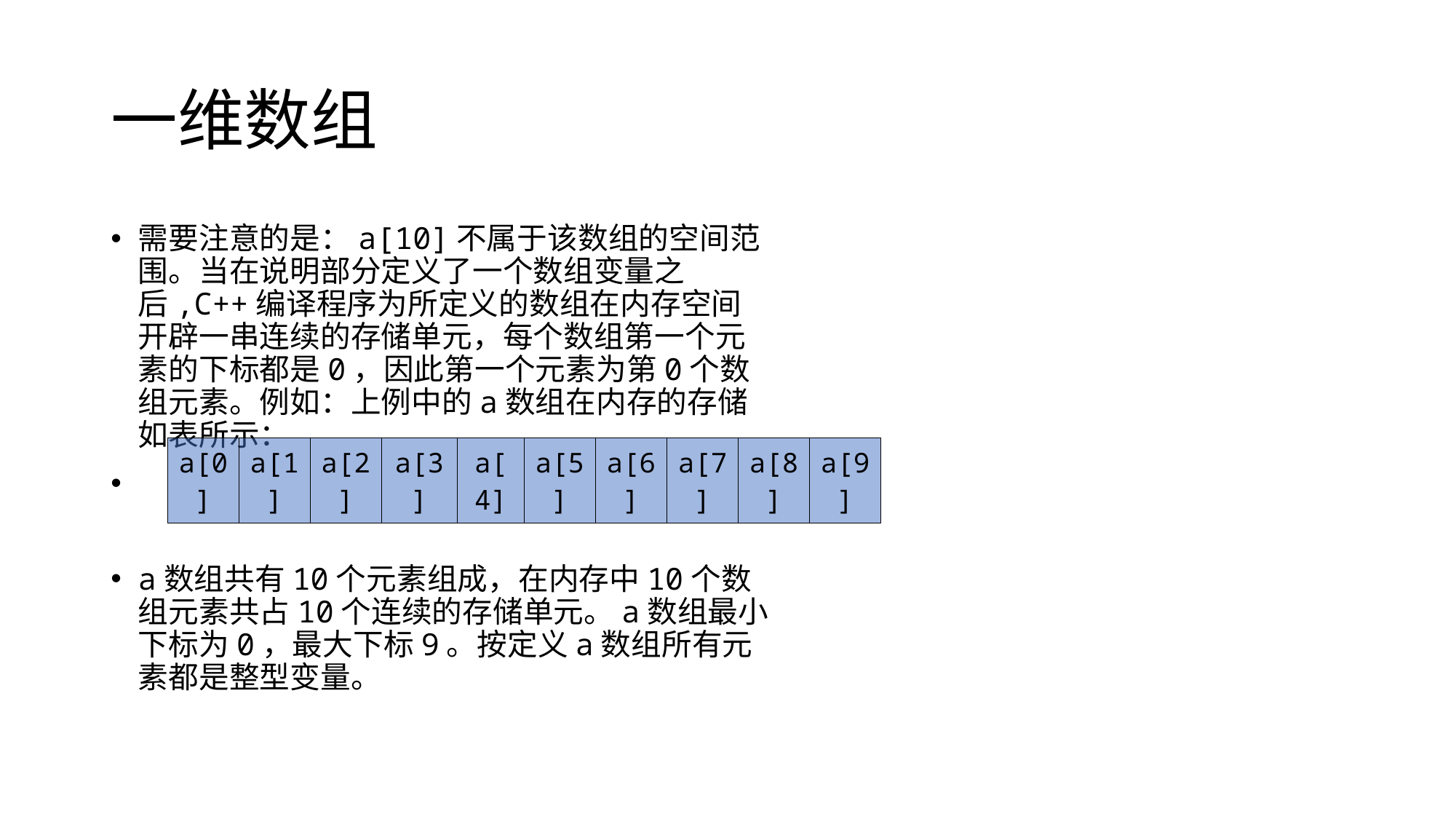

# 一维数组
需要注意的是：a[10]不属于该数组的空间范围。当在说明部分定义了一个数组变量之后,C++编译程序为所定义的数组在内存空间开辟一串连续的存储单元，每个数组第一个元素的下标都是0，因此第一个元素为第0个数组元素。例如：上例中的a数组在内存的存储如表所示：

a数组共有10个元素组成，在内存中10个数组元素共占10个连续的存储单元。a数组最小下标为0，最大下标9。按定义a数组所有元素都是整型变量。
| a[0] | a[1] | a[2] | a[3] | a[4] | a[5] | a[6] | a[7] | a[8] | a[9] |
| --- | --- | --- | --- | --- | --- | --- | --- | --- | --- |